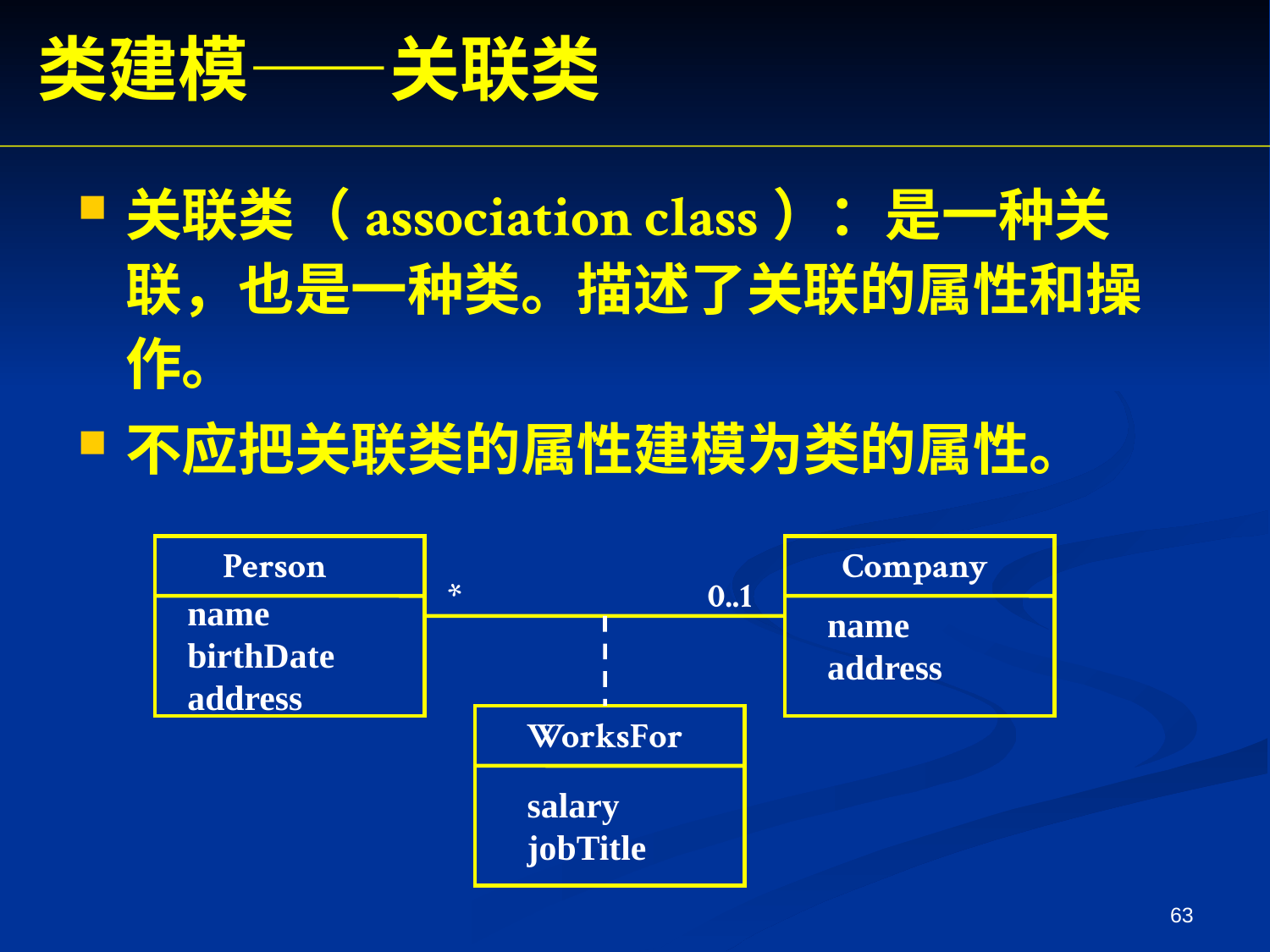

类建模——关联类

关联类（association class）：是一种关联，也是一种类。描述了关联的属性和操作。
不应把关联类的属性建模为类的属性。

Person
name
birthDate
address

Company
name
address
*
0..1

WorksFor
salary
jobTitle
63